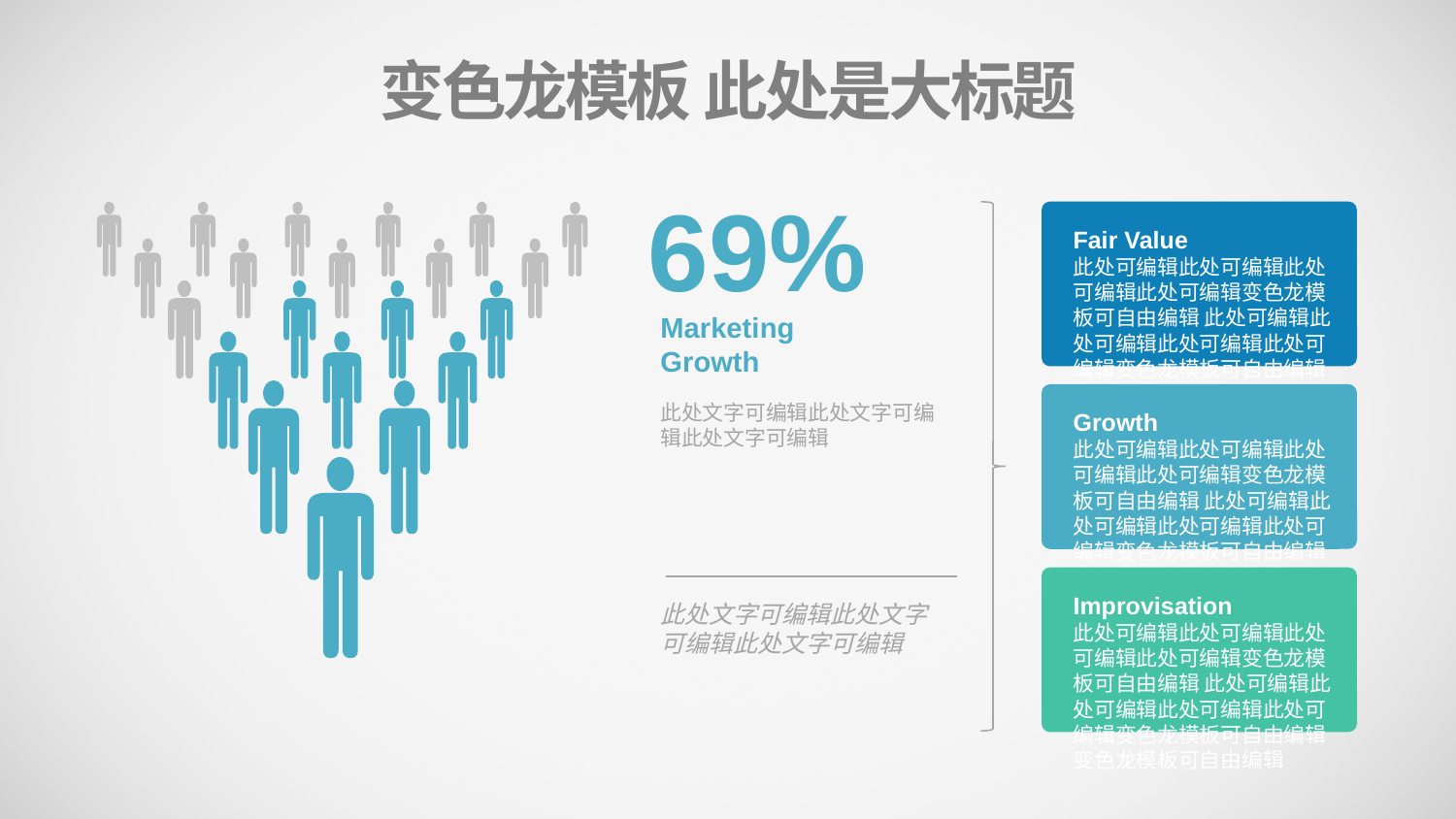

变色龙模板 此处是大标题
69%
Fair Value
此处可编辑此处可编辑此处可编辑此处可编辑变色龙模板可自由编辑 此处可编辑此处可编辑此处可编辑此处可编辑变色龙模板可自由编辑变色龙模板可自由编辑

Marketing
Growth

此处文字可编辑此处文字可编辑此处文字可编辑

Growth
此处可编辑此处可编辑此处可编辑此处可编辑变色龙模板可自由编辑 此处可编辑此处可编辑此处可编辑此处可编辑变色龙模板可自由编辑变色龙模板可自由编辑

Improvisation
此处可编辑此处可编辑此处可编辑此处可编辑变色龙模板可自由编辑 此处可编辑此处可编辑此处可编辑此处可编辑变色龙模板可自由编辑变色龙模板可自由编辑

此处文字可编辑此处文字可编辑此处文字可编辑